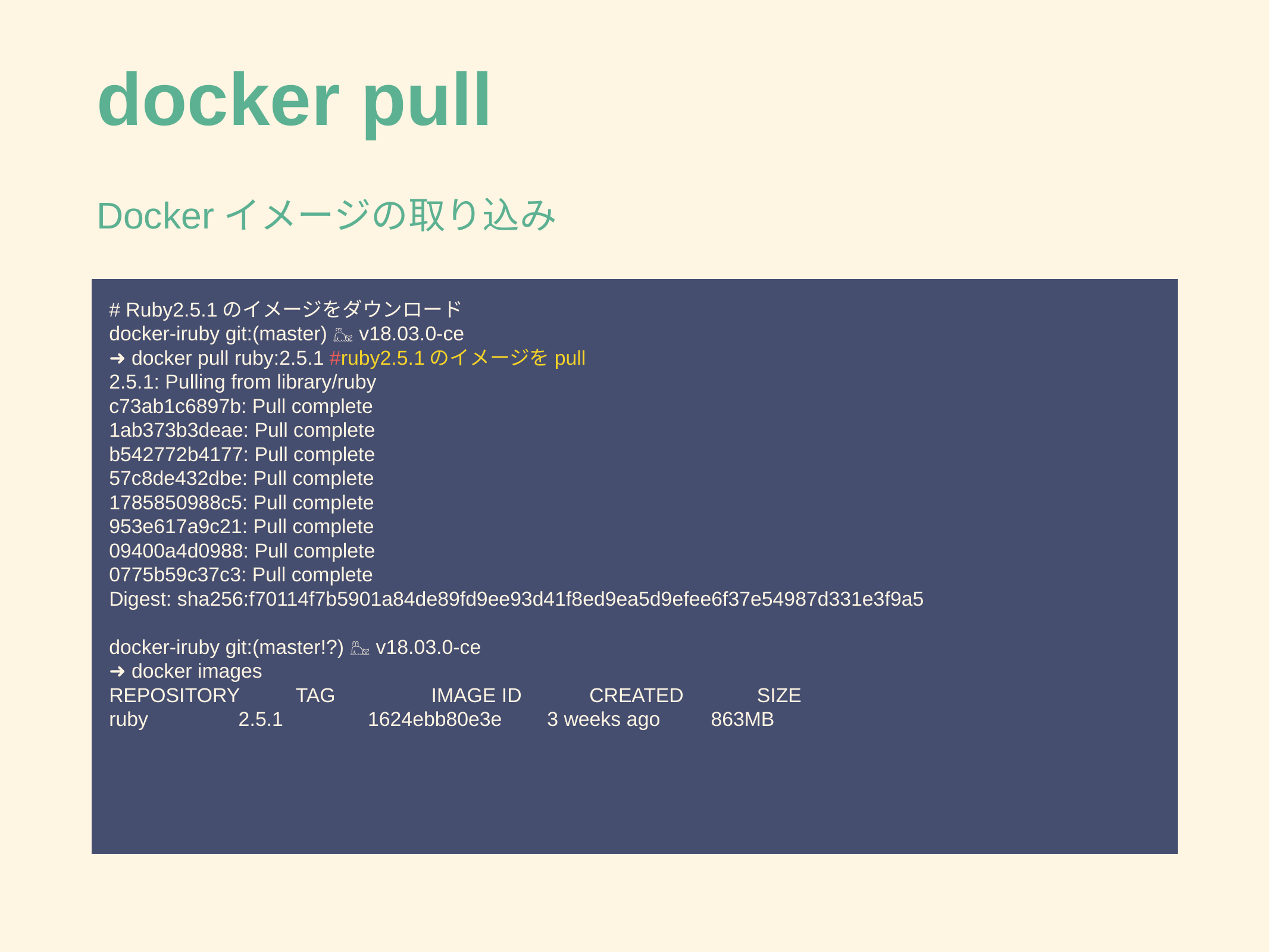

# docker pull
Dockerイメージの取り込み
# Ruby2.5.1のイメージをダウンロード
docker-iruby git:(master) 🐳 v18.03.0-ce
➜ docker pull ruby:2.5.1 #ruby2.5.1のイメージをpull
2.5.1: Pulling from library/ruby
c73ab1c6897b: Pull complete
1ab373b3deae: Pull complete
b542772b4177: Pull complete
57c8de432dbe: Pull complete
1785850988c5: Pull complete
953e617a9c21: Pull complete
09400a4d0988: Pull complete
0775b59c37c3: Pull complete
Digest: sha256:f70114f7b5901a84de89fd9ee93d41f8ed9ea5d9efee6f37e54987d331e3f9a5

docker-iruby git:(master!?) 🐳 v18.03.0-ce
➜ docker images
REPOSITORY          TAG                 IMAGE ID            CREATED             SIZE
ruby                2.5.1               1624ebb80e3e        3 weeks ago         863MB